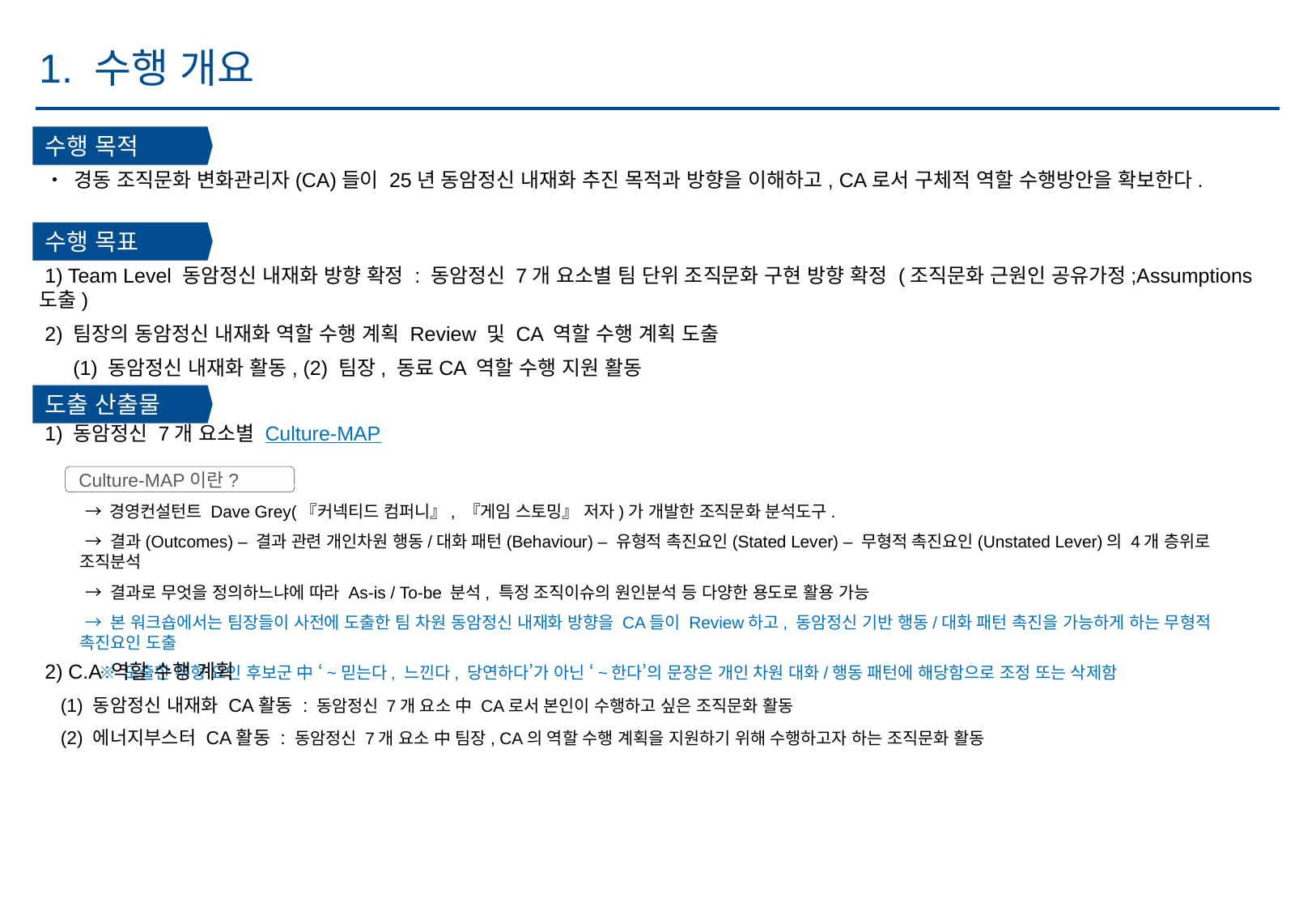

1. 수행 개요
수행 목적
• 경동 조직문화 변화관리자(CA)들이 25년 동암정신 내재화 추진 목적과 방향을 이해하고, CA로서 구체적 역할 수행방안을 확보한다.
수행 목표
1) Team Level 동암정신 내재화 방향 확정 : 동암정신 7개 요소별 팀 단위 조직문화 구현 방향 확정 (조직문화 근원인 공유가정;Assumptions 도출)
2) 팀장의 동암정신 내재화 역할 수행 계획 Review 및 CA 역할 수행 계획 도출
     (1) 동암정신 내재화 활동, (2) 팀장, 동료CA 역할 수행 지원 활동
도출 산출물
1) 동암정신 7개 요소별 Culture-MAP
Culture-MAP이란?
→ 경영컨설턴트 Dave Grey(『커넥티드 컴퍼니』, 『게임 스토밍』 저자)가 개발한 조직문화 분석도구.
→ 결과(Outcomes) – 결과 관련 개인차원 행동/대화 패턴(Behaviour) – 유형적 촉진요인(Stated Lever) – 무형적 촉진요인(Unstated Lever)의 4개 층위로 조직분석
→ 결과로 무엇을 정의하느냐에 따라 As-is / To-be 분석, 특정 조직이슈의 원인분석 등 다양한 용도로 활용 가능
→ 본 워크숍에서는 팀장들이 사전에 도출한 팀 차원 동암정신 내재화 방향을 CA들이 Review하고, 동암정신 기반 행동/대화 패턴 촉진을 가능하게 하는 무형적 촉진요인 도출
   ※ 도출한 무형 요인 후보군 中 ‘~믿는다, 느낀다, 당연하다’가 아닌 ‘~한다’의 문장은 개인 차원 대화/행동 패턴에 해당함으로 조정 또는 삭제함
2) C.A 역할 수행 계획
   (1) 동암정신 내재화 CA활동 : 동암정신 7개 요소 中 CA로서 본인이 수행하고 싶은 조직문화 활동
   (2) 에너지부스터 CA활동 : 동암정신 7개 요소 中 팀장, CA의 역할 수행 계획을 지원하기 위해 수행하고자 하는 조직문화 활동